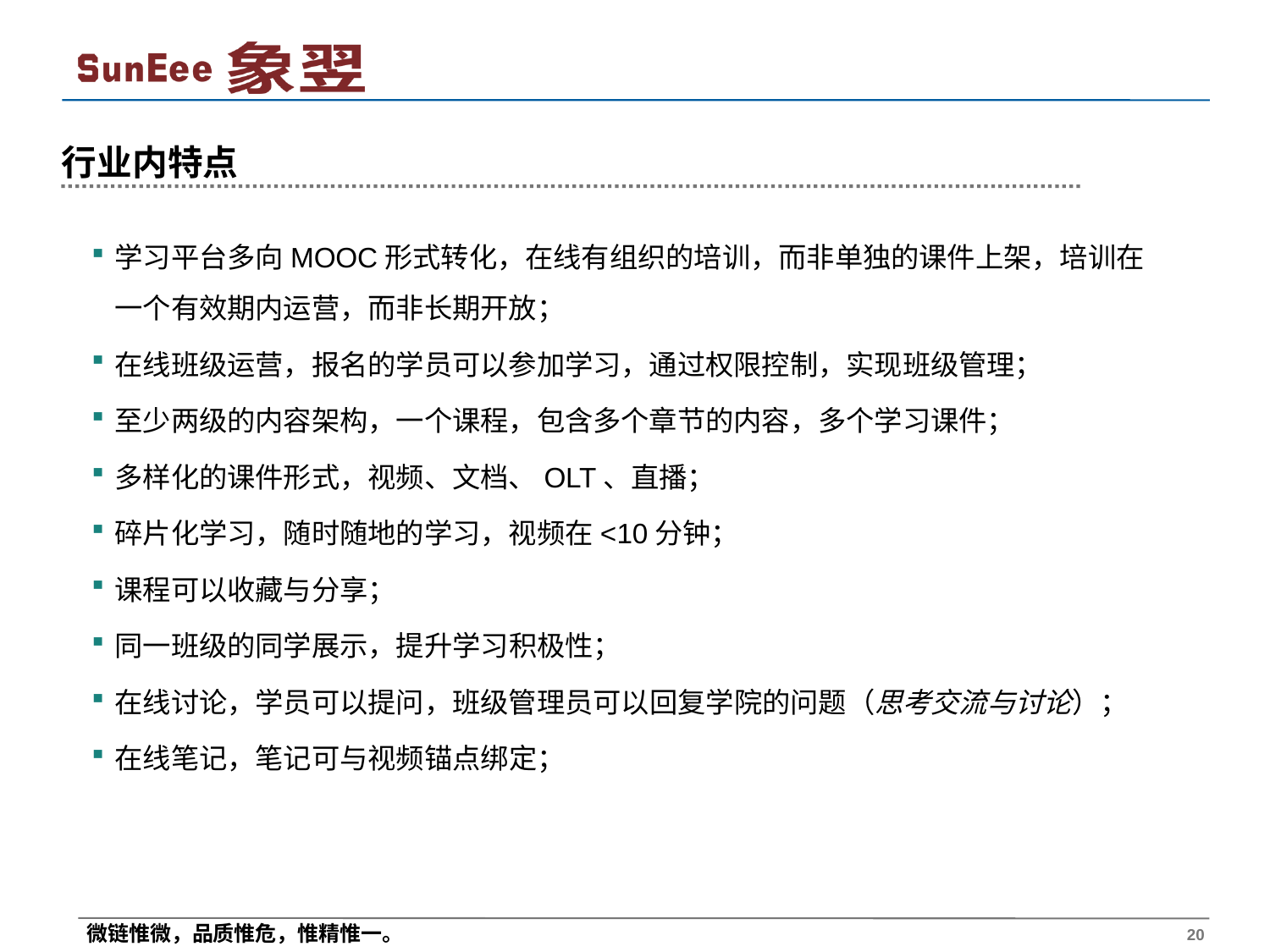

# 行业内特点
学习平台多向MOOC形式转化，在线有组织的培训，而非单独的课件上架，培训在一个有效期内运营，而非长期开放；
在线班级运营，报名的学员可以参加学习，通过权限控制，实现班级管理；
至少两级的内容架构，一个课程，包含多个章节的内容，多个学习课件；
多样化的课件形式，视频、文档、OLT、直播；
碎片化学习，随时随地的学习，视频在<10分钟；
课程可以收藏与分享；
同一班级的同学展示，提升学习积极性；
在线讨论，学员可以提问，班级管理员可以回复学院的问题（思考交流与讨论）；
在线笔记，笔记可与视频锚点绑定；

 20